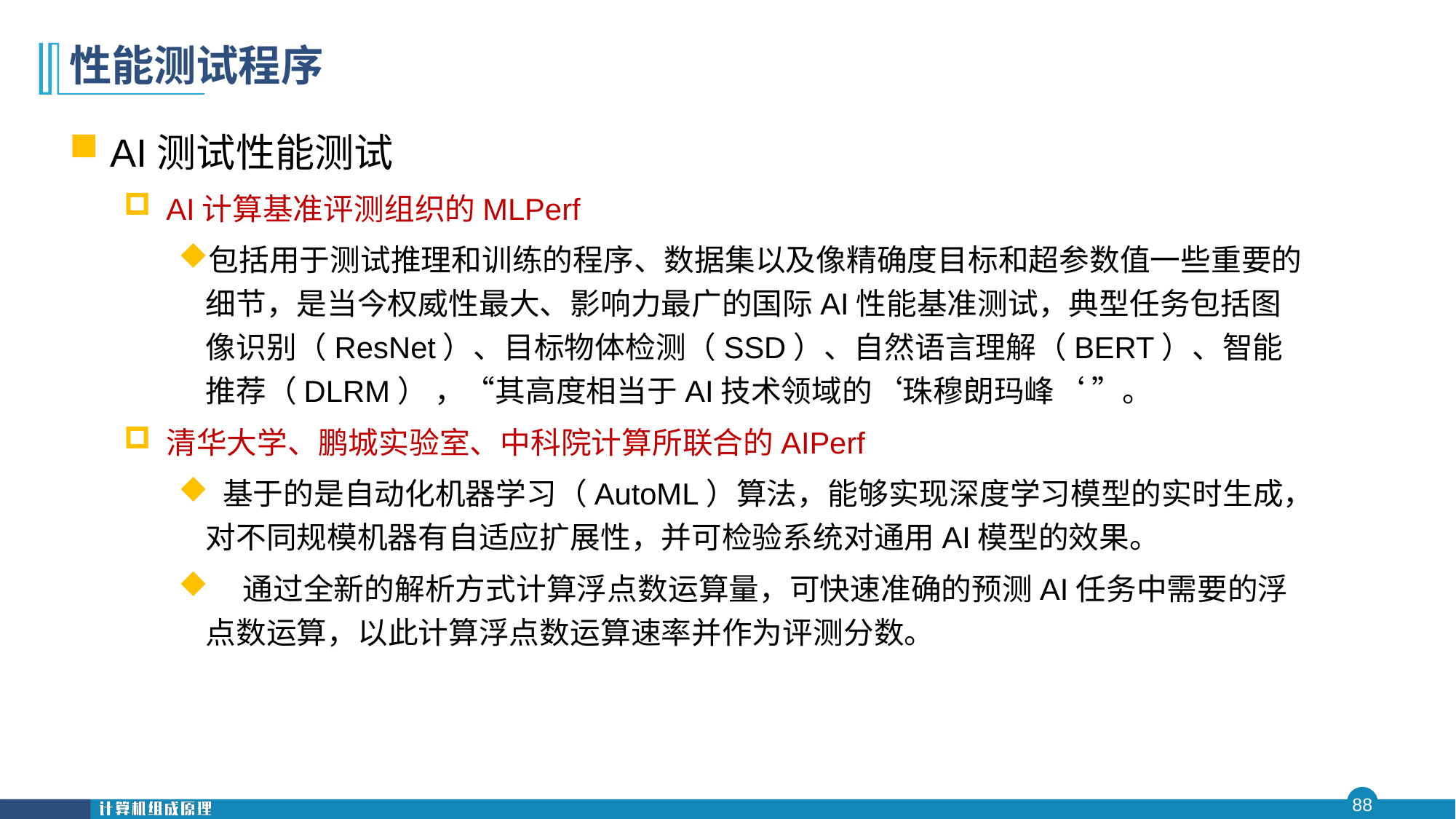

# 性能测试程序
AI测试性能测试
AI计算基准评测组织的MLPerf
包括用于测试推理和训练的程序、数据集以及像精确度目标和超参数值一些重要的细节，是当今权威性最大、影响力最广的国际AI性能基准测试，典型任务包括图像识别（ResNet）、目标物体检测（SSD）、自然语言理解（BERT）、智能推荐（DLRM） ，“其高度相当于AI技术领域的‘珠穆朗玛峰‘ ”。
清华大学、鹏城实验室、中科院计算所联合的AIPerf
 基于的是自动化机器学习（AutoML）算法，能够实现深度学习模型的实时生成，对不同规模机器有自适应扩展性，并可检验系统对通用AI模型的效果。
    通过全新的解析方式计算浮点数运算量，可快速准确的预测AI任务中需要的浮点数运算，以此计算浮点数运算速率并作为评测分数。